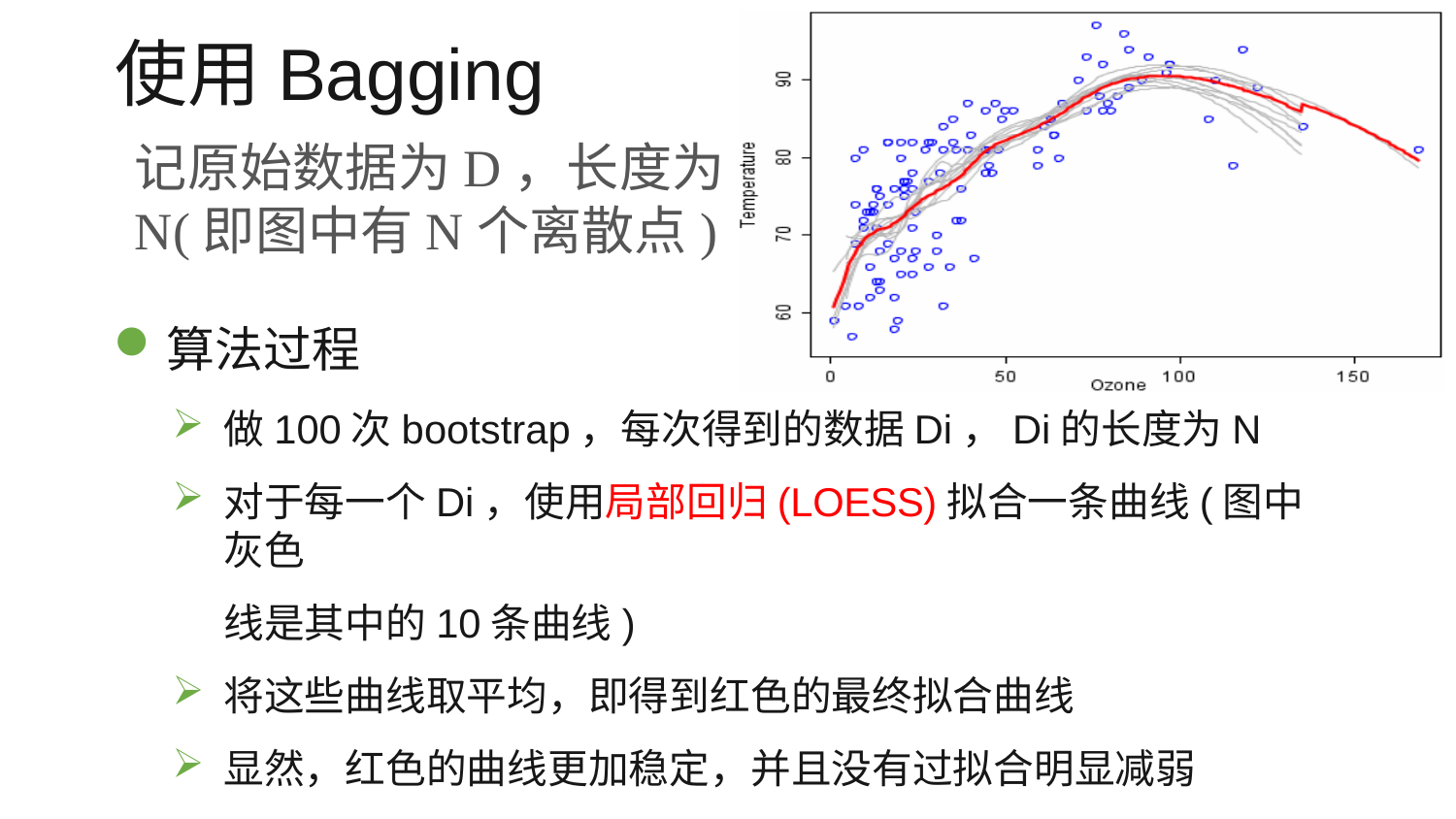

# 使用Bagging
记原始数据为D，长度为
N(即图中有N个离散点)

算法过程
做100次bootstrap，每次得到的数据Di，Di的长度为N
对于每一个Di，使用局部回归(LOESS)拟合一条曲线(图中灰色
线是其中的10条曲线)
将这些曲线取平均，即得到红色的最终拟合曲线
显然，红色的曲线更加稳定，并且没有过拟合明显减弱